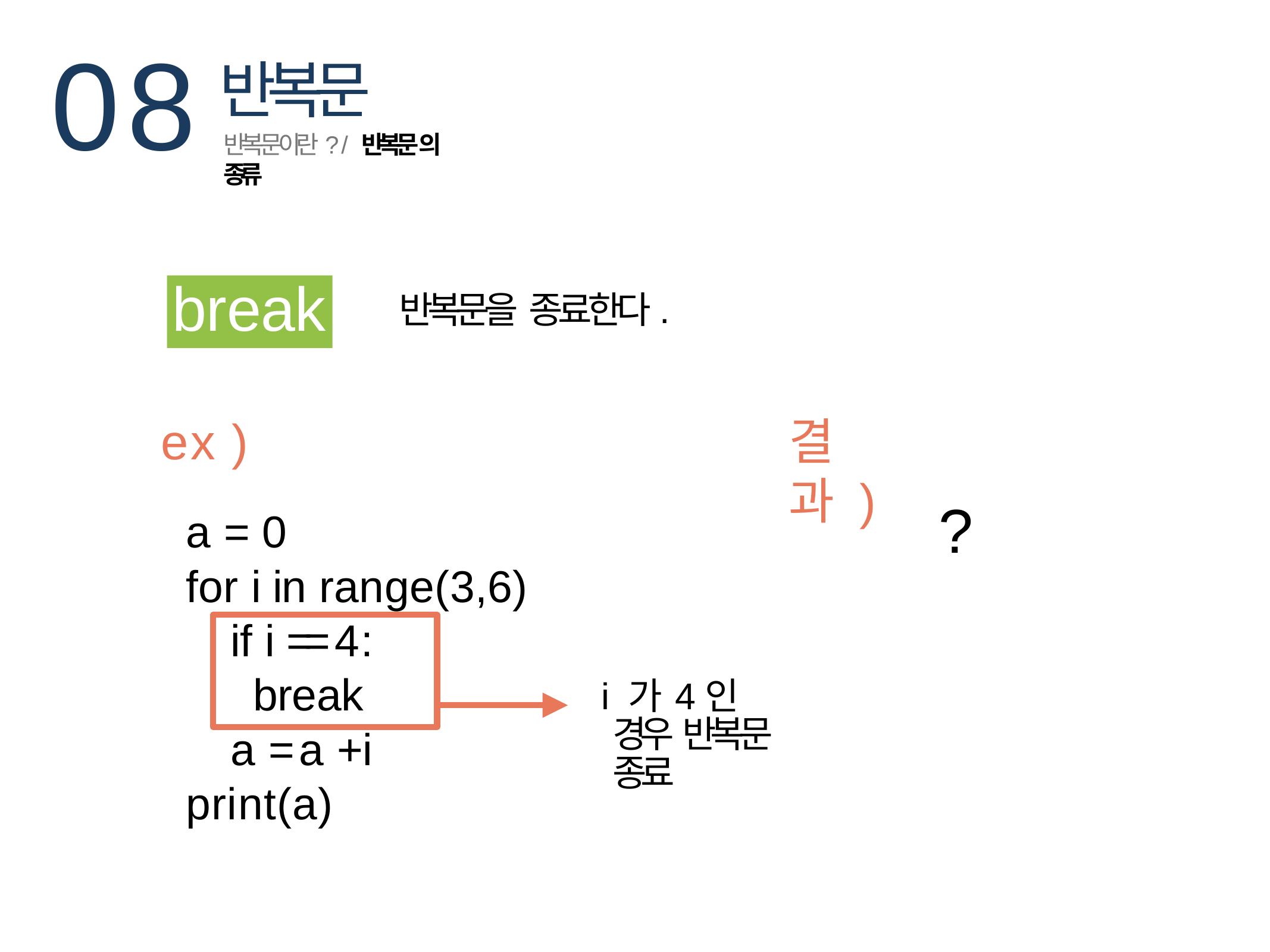

08
반복문
반복문이란? / 반복문의 종류
break

반복문을 종료한다.
ex )
a = 0
for i in range(3,6)
결과 )
?
if i == 4:  break

i 가 4인 경우  반복문 종료

a = a + i  print(a)